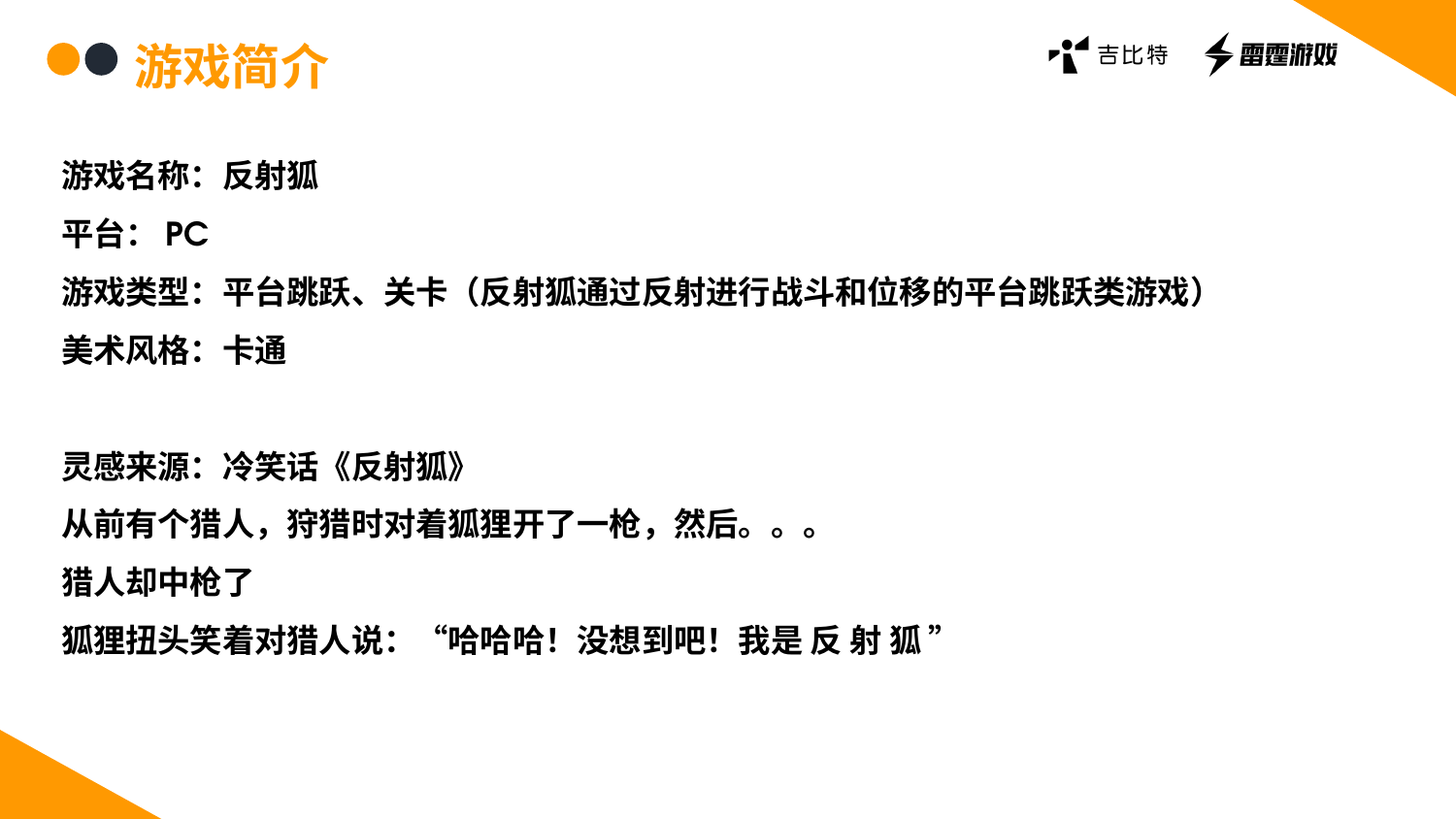

游戏简介

游戏名称：反射狐
平台：PC
游戏类型：平台跳跃、关卡（反射狐通过反射进行战斗和位移的平台跳跃类游戏）
美术风格：卡通

灵感来源：冷笑话《反射狐》
从前有个猎人，狩猎时对着狐狸开了一枪，然后。。。
猎人却中枪了
狐狸扭头笑着对猎人说：“哈哈哈！没想到吧！我是 反 射 狐 ”